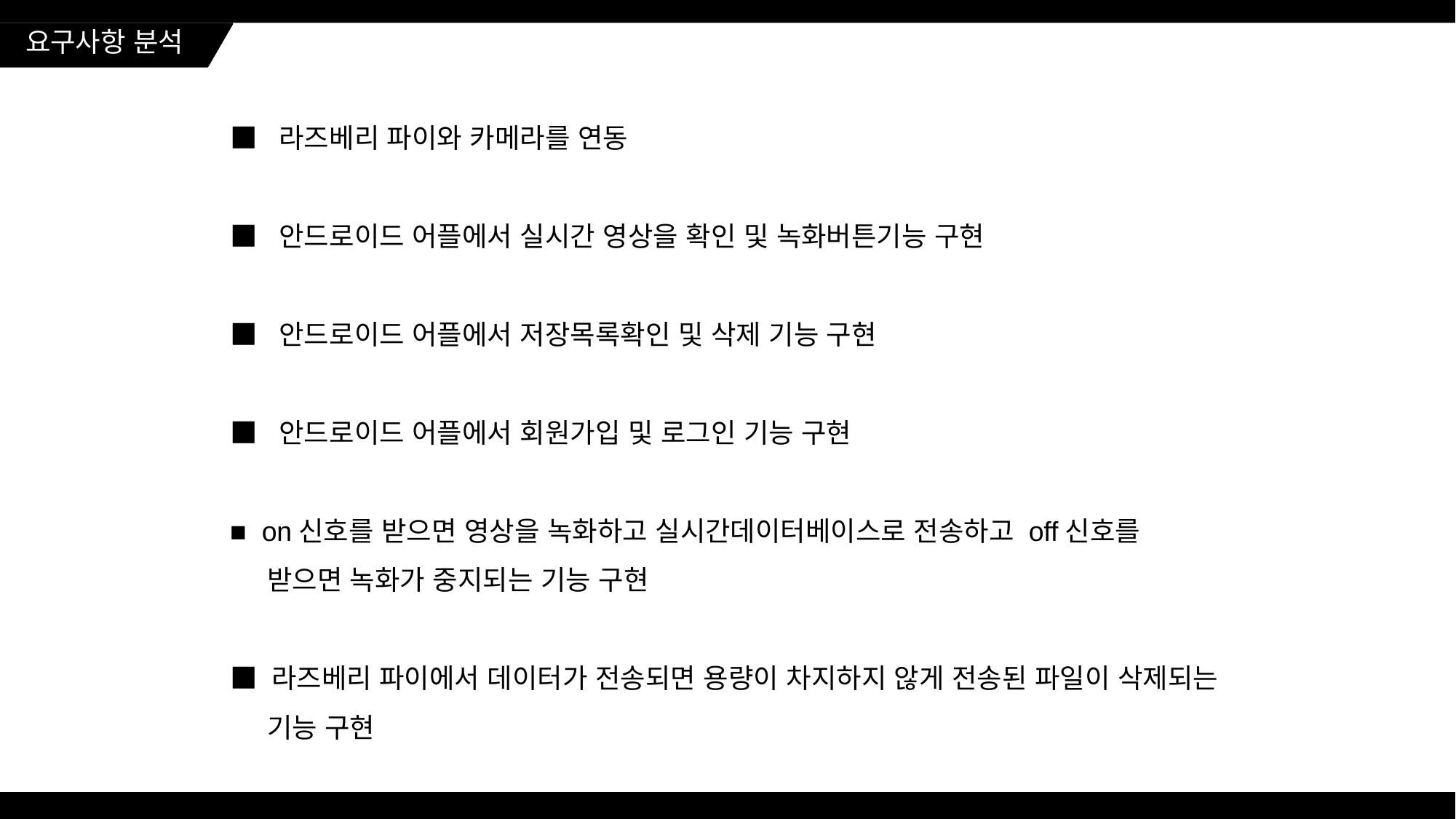

요구사항 분석

■  라즈베리 파이와 카메라를 연동

■  안드로이드 어플에서 실시간 영상을 확인 및 녹화버튼기능 구현

■  안드로이드 어플에서 저장목록확인 및 삭제 기능 구현

■  안드로이드 어플에서 회원가입 및 로그인 기능 구현

■  on신호를 받으면 영상을 녹화하고 실시간데이터베이스로 전송하고 off신호를
    받으면 녹화가 중지되는 기능 구현

■ 라즈베리 파이에서 데이터가 전송되면 용량이 차지하지 않게 전송된 파일이 삭제되는
    기능 구현